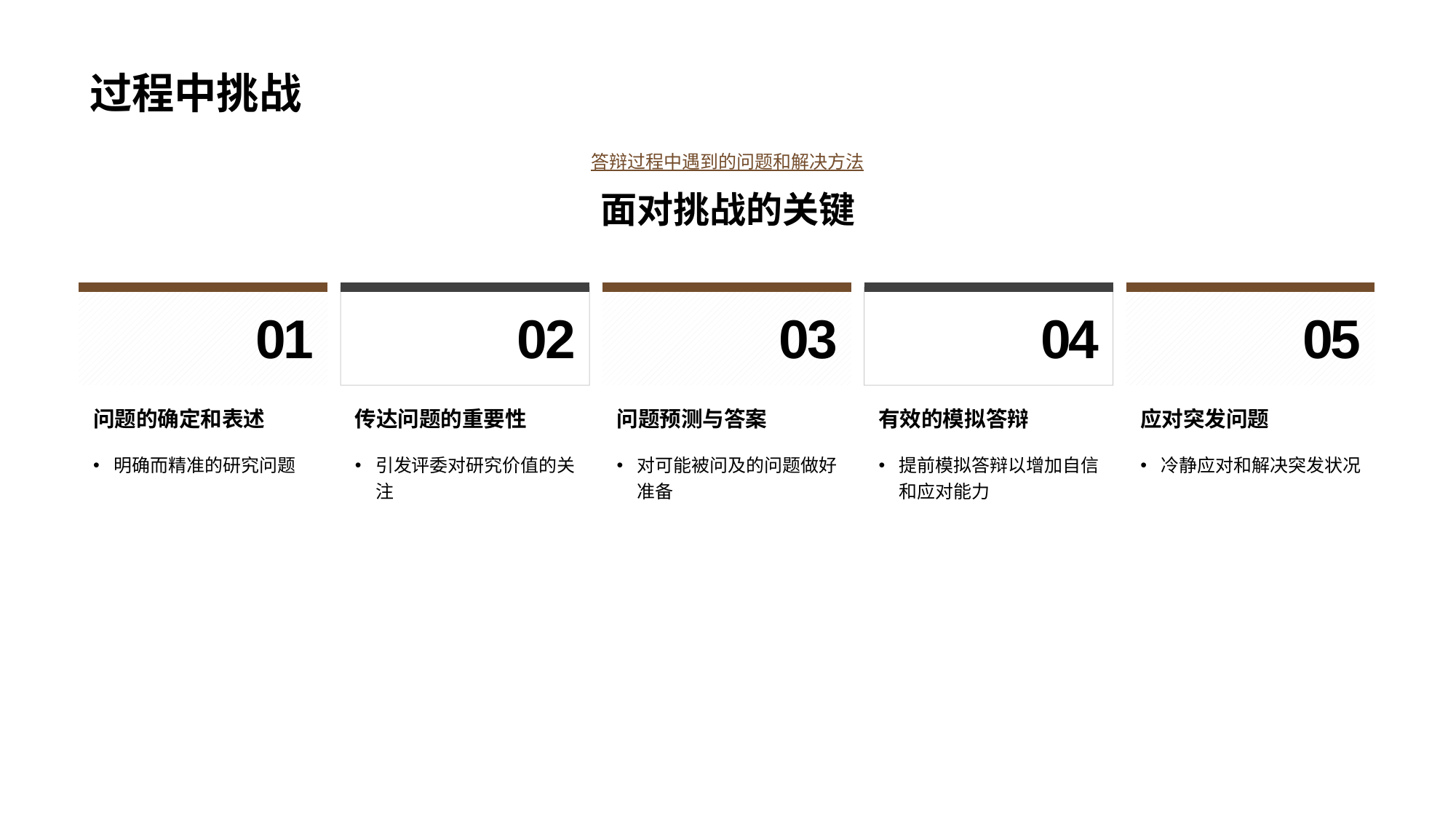

# 过程中挑战
答辩过程中遇到的问题和解决方法
面对挑战的关键

01
问题的确定和表述
明确而精准的研究问题

02
传达问题的重要性
引发评委对研究价值的关注

03
问题预测与答案
对可能被问及的问题做好准备

04
有效的模拟答辩
提前模拟答辩以增加自信和应对能力

05
应对突发问题
冷静应对和解决突发状况